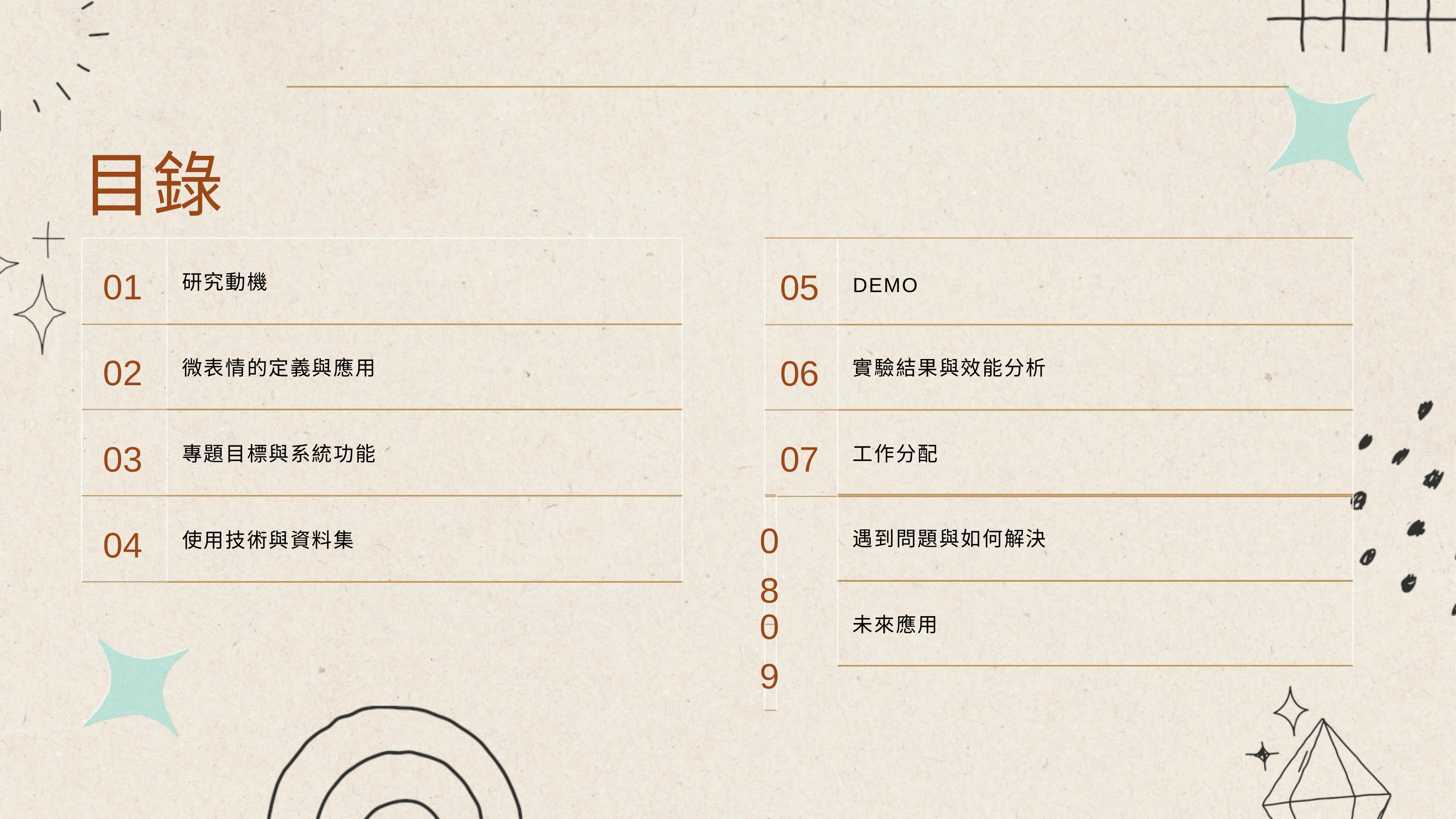

目錄
01
05
06
07
DEMO
研究動機
02
03
04
微表情的定義與應用
專題目標與系統功能
使用技術與資料集
實驗結果與效能分析
工作分配
0
遇到問題與如何解決
未來應用
8
0
9